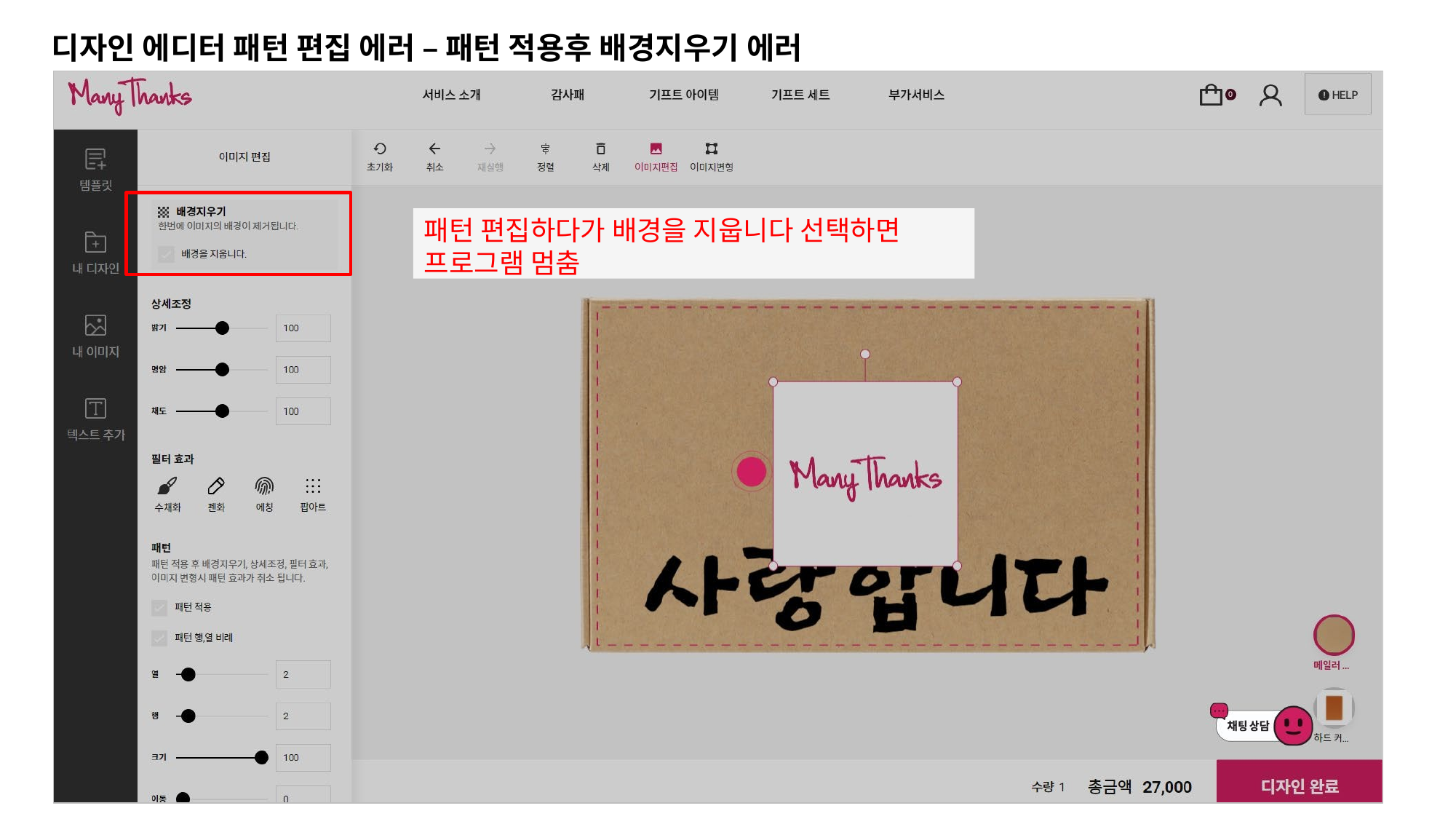

디자인 에디터 패턴 편집 에러 – 패턴 적용후 배경지우기 에러

패턴 편집하다가 배경을 지웁니다 선택하면  프로그램 멈춤